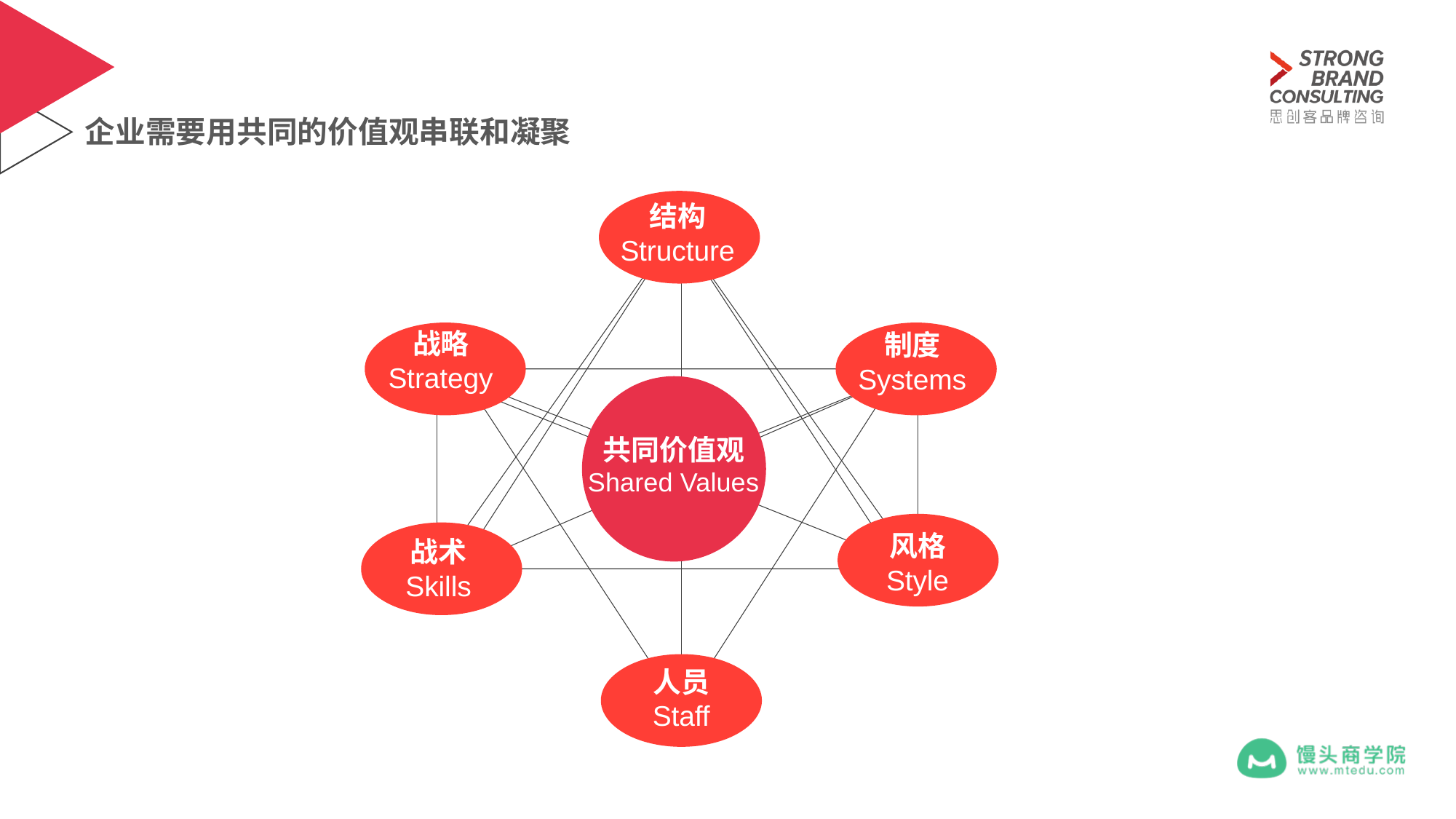

企业需要用共同的价值观串联和凝聚

结构
Structure

战略
Strategy
制度
Systems

共同价值观
Shared Values

风格
Style
战术
Skills

人员
Staff